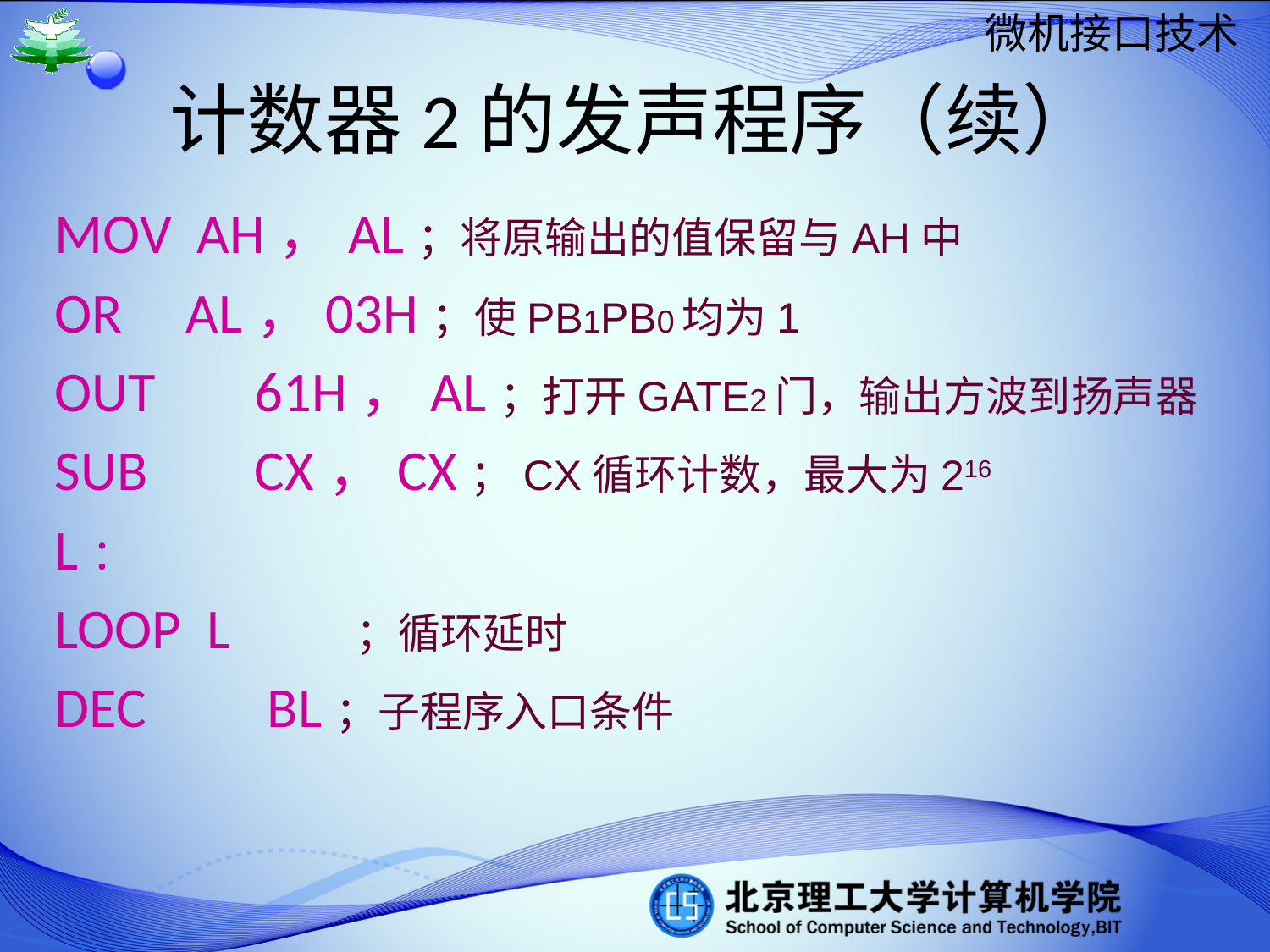

计数器2的发声程序（续）
MOV  AH，AL；将原输出的值保留与AH中
OR     AL，03H；使PB1PB0均为1
OUT	  61H，AL；打开GATE2门，输出方波到扬声器
SUB	  CX，CX；CX循环计数，最大为216
L：
LOOP  L	；循环延时
DEC	   BL；子程序入口条件